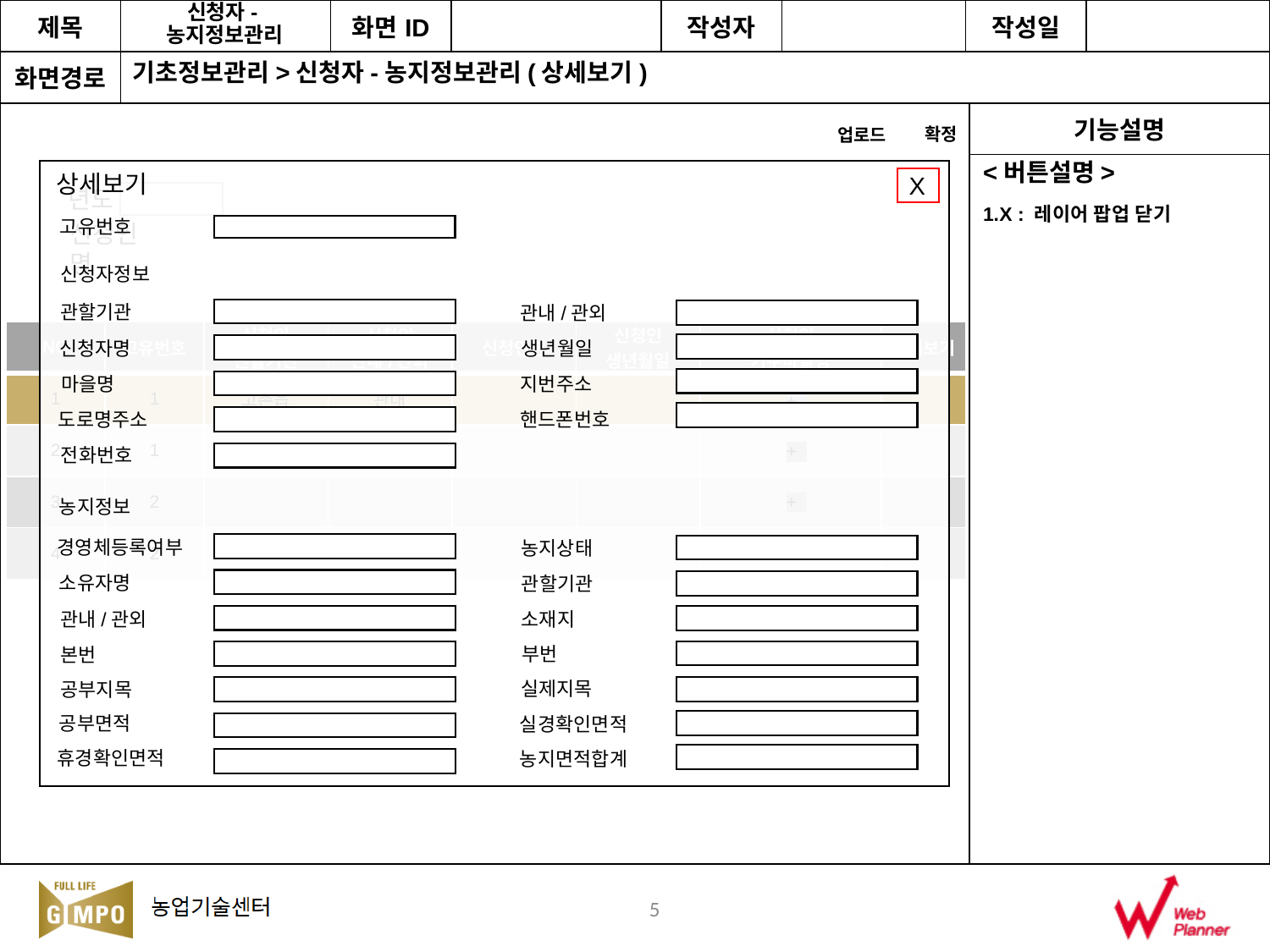

신청자-농지정보관리

기초정보관리>신청자-농지정보관리(상세보기)
확정
업로드
<버튼설명>
X : 레이어 팝업 닫기

상세보기
고유번호

신청자정보

관할기관

관내/관외

+

신청자명
생년월일

마을명
지번주소
+

핸드폰번호

도로명주소
+

전화번호

+

농지정보

경영체등록여부

농지상태

소유자명

관할기관

관내/관외
소재지

부번
본번
실제지목

공부지목

공부면적
실경확인면적

휴경확인면적
농지면적합계

X

년도
신청인명
| NO | 고유번호 | 신청인 관할기관 | 신청인 관내/관외 | 신청인명 | 신청인 생년월일 | 신청인 거주마을명 | 상세보기 |
| --- | --- | --- | --- | --- | --- | --- | --- |
| 1 | 1 | 고촌읍 | 관내 |  |  |  |  |
| 2 | 1 |  |  |  |  |  |  |
| 3 | 2 |  |  |  |  |  |  |
| 4 | 2 |  |  |  |  |  |  |
5